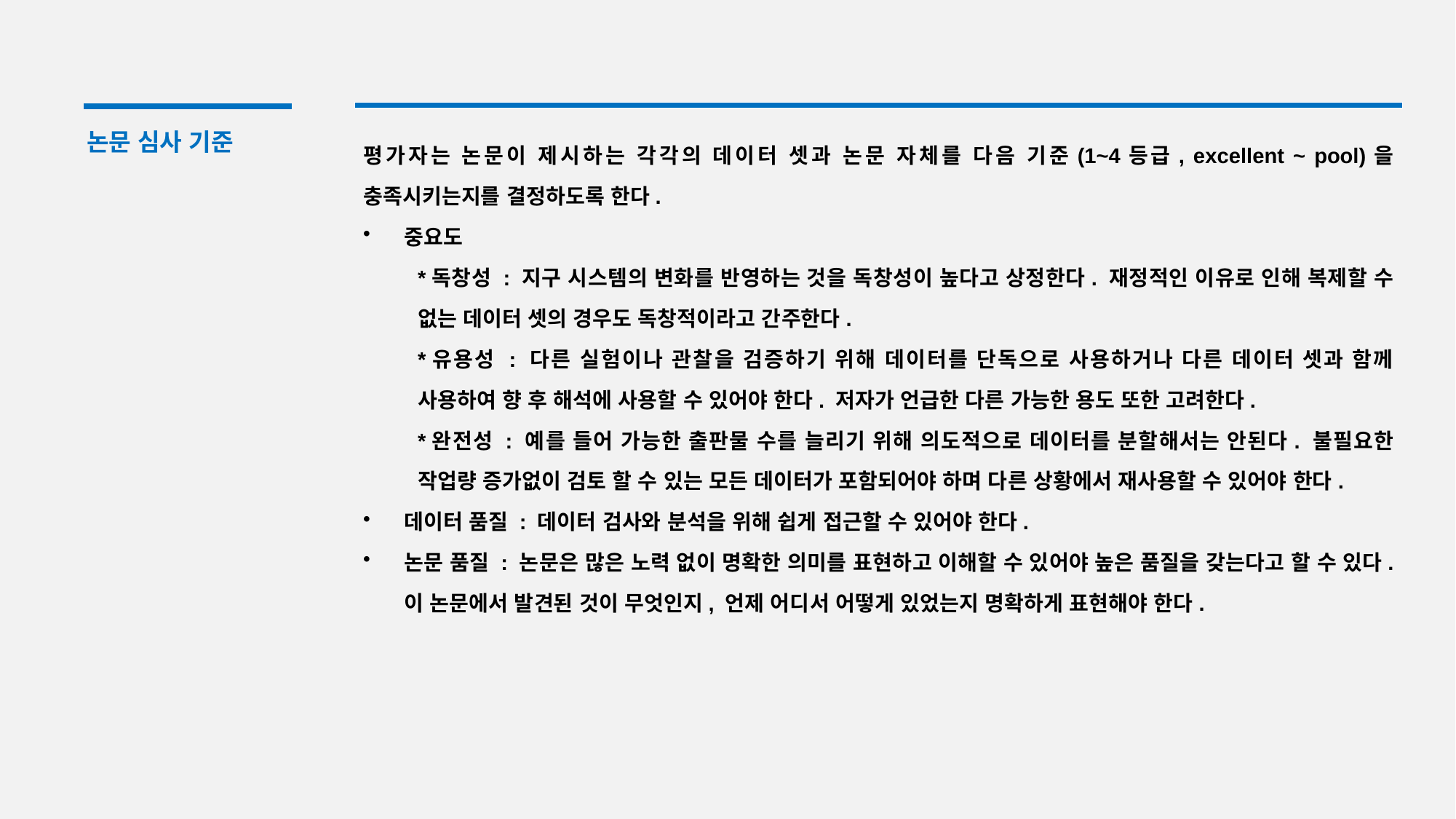

논문 심사 기준
평가자는 논문이 제시하는 각각의 데이터 셋과 논문 자체를 다음 기준(1~4등급, excellent ~ pool)을 충족시키는지를 결정하도록 한다.
중요도
*독창성 : 지구 시스템의 변화를 반영하는 것을 독창성이 높다고 상정한다. 재정적인 이유로 인해 복제할 수 없는 데이터 셋의 경우도 독창적이라고 간주한다.
*유용성 : 다른 실험이나 관찰을 검증하기 위해 데이터를 단독으로 사용하거나 다른 데이터 셋과 함께 사용하여 향 후 해석에 사용할 수 있어야 한다. 저자가 언급한 다른 가능한 용도 또한 고려한다.
*완전성 : 예를 들어 가능한 출판물 수를 늘리기 위해 의도적으로 데이터를 분할해서는 안된다. 불필요한 작업량 증가없이 검토 할 수 있는 모든 데이터가 포함되어야 하며 다른 상황에서 재사용할 수 있어야 한다.
데이터 품질 : 데이터 검사와 분석을 위해 쉽게 접근할 수 있어야 한다.
논문 품질 : 논문은 많은 노력 없이 명확한 의미를 표현하고 이해할 수 있어야 높은 품질을 갖는다고 할 수 있다. 이 논문에서 발견된 것이 무엇인지, 언제 어디서 어떻게 있었는지 명확하게 표현해야 한다.